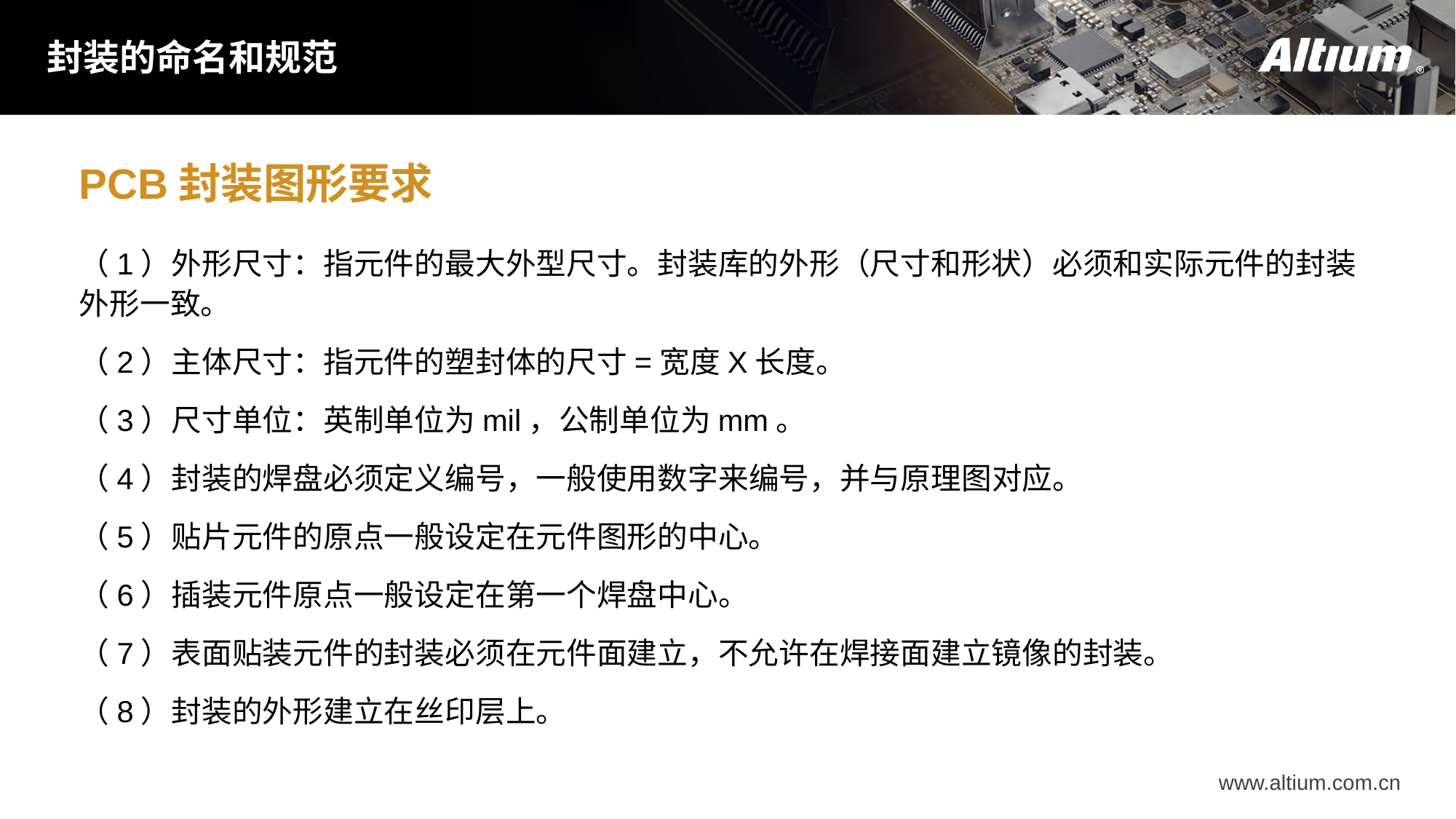

封装的命名和规范
PCB封装图形要求

（1）外形尺寸：指元件的最大外型尺寸。封装库的外形（尺寸和形状）必须和实际元件的封装外形一致。
（2）主体尺寸：指元件的塑封体的尺寸=宽度X长度。
（3）尺寸单位：英制单位为mil，公制单位为mm。
（4）封装的焊盘必须定义编号，一般使用数字来编号，并与原理图对应。
（5）贴片元件的原点一般设定在元件图形的中心。
（6）插装元件原点一般设定在第一个焊盘中心。
（7）表面贴装元件的封装必须在元件面建立，不允许在焊接面建立镜像的封装。
（8）封装的外形建立在丝印层上。
www.altium.com.cn